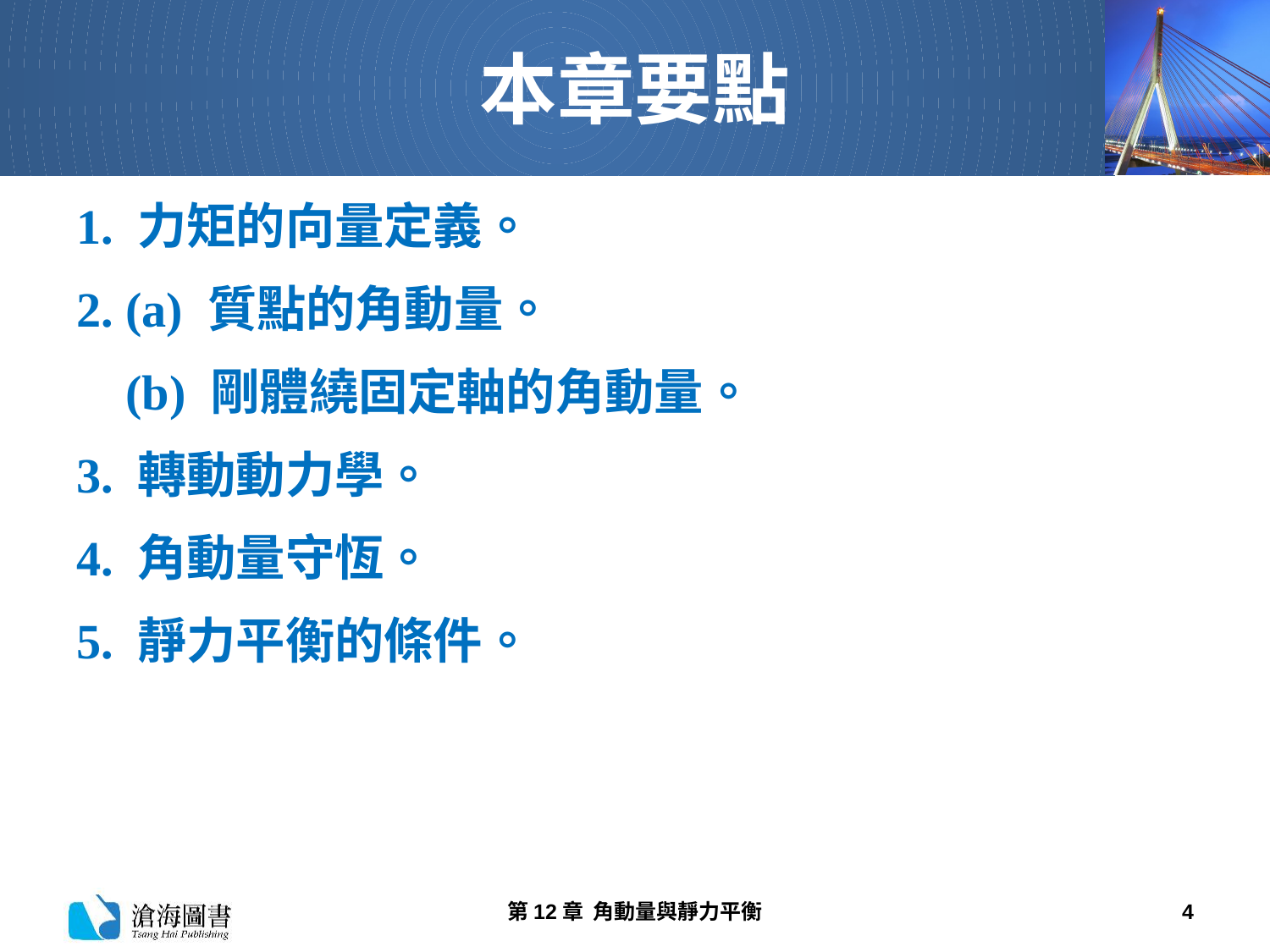

# 本章要點
1. 力矩的向量定義。
2. (a) 質點的角動量。
(b) 剛體繞固定軸的角動量。
3. 轉動動力學。
4. 角動量守恆。
5. 靜力平衡的條件。
第12章  角動量與靜力平衡
4